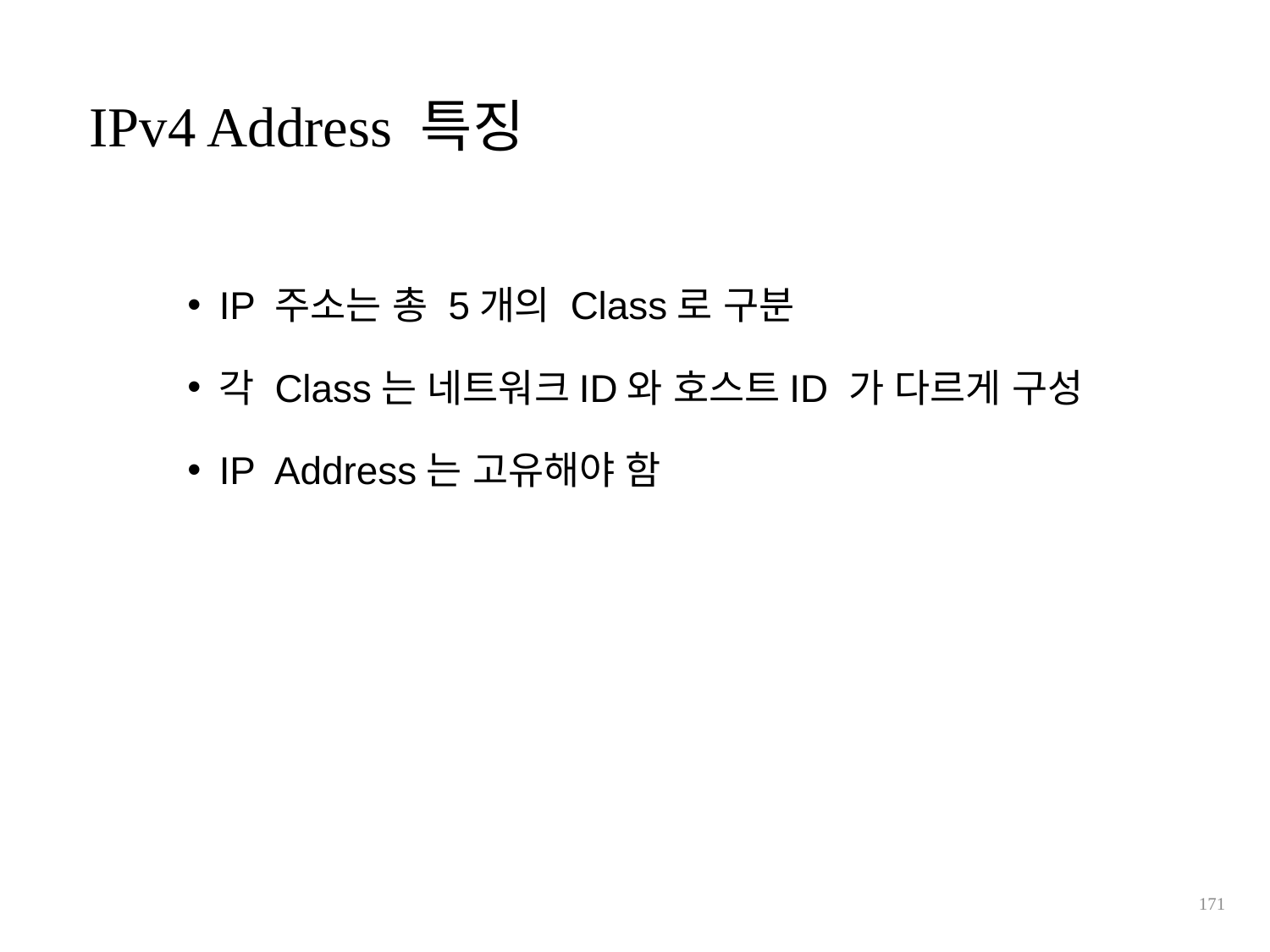

IPv4 Address 특징
IP 주소는 총 5개의 Class로 구분
각 Class는 네트워크ID와 호스트ID 가 다르게 구성
IP  Address는 고유해야 함
171